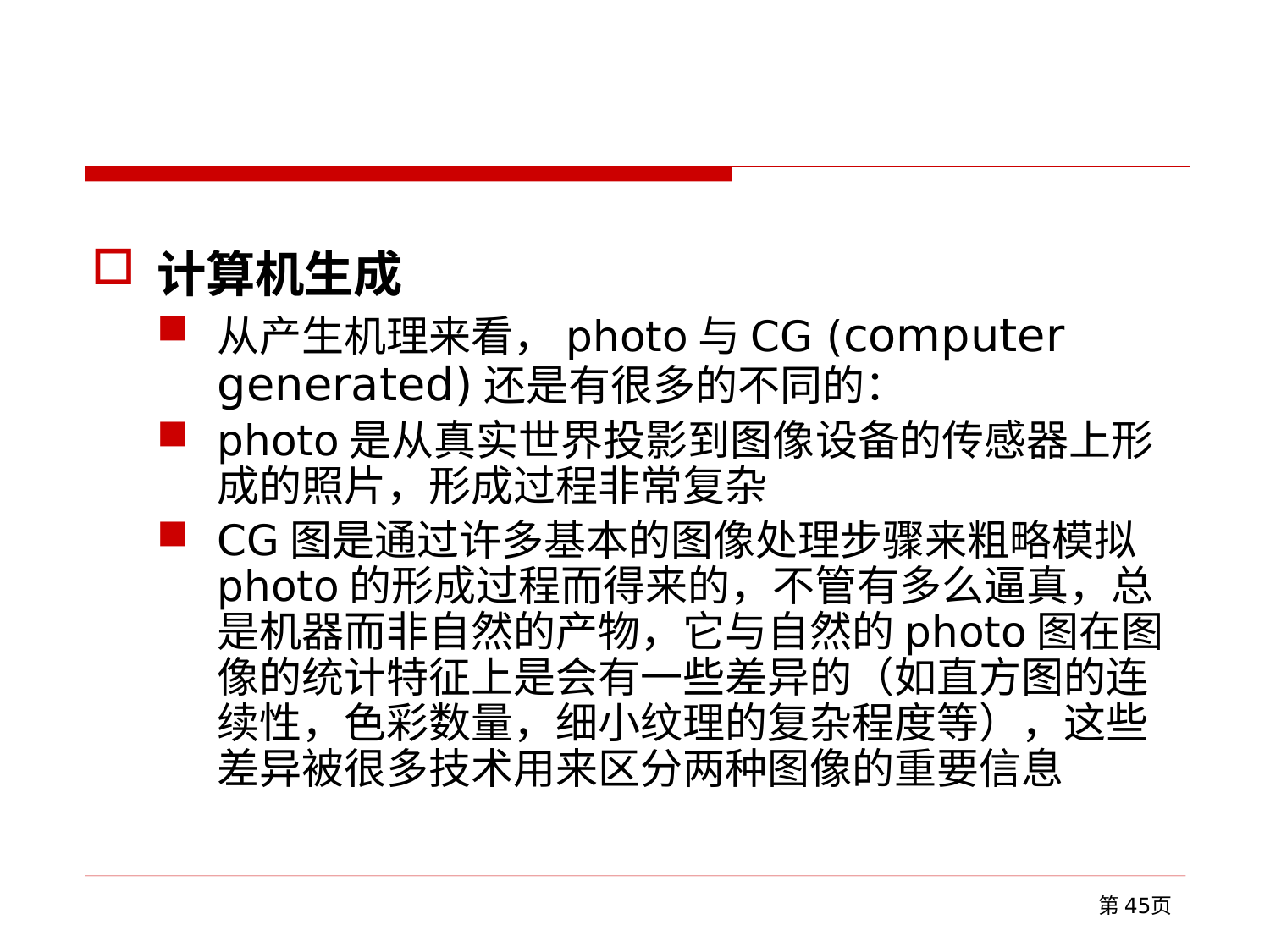

#
计算机生成
从产生机理来看，photo与CG (computer generated)还是有很多的不同的：
photo是从真实世界投影到图像设备的传感器上形成的照片，形成过程非常复杂
CG图是通过许多基本的图像处理步骤来粗略模拟photo的形成过程而得来的，不管有多么逼真，总是机器而非自然的产物，它与自然的photo图在图像的统计特征上是会有一些差异的（如直方图的连续性，色彩数量，细小纹理的复杂程度等），这些差异被很多技术用来区分两种图像的重要信息
45